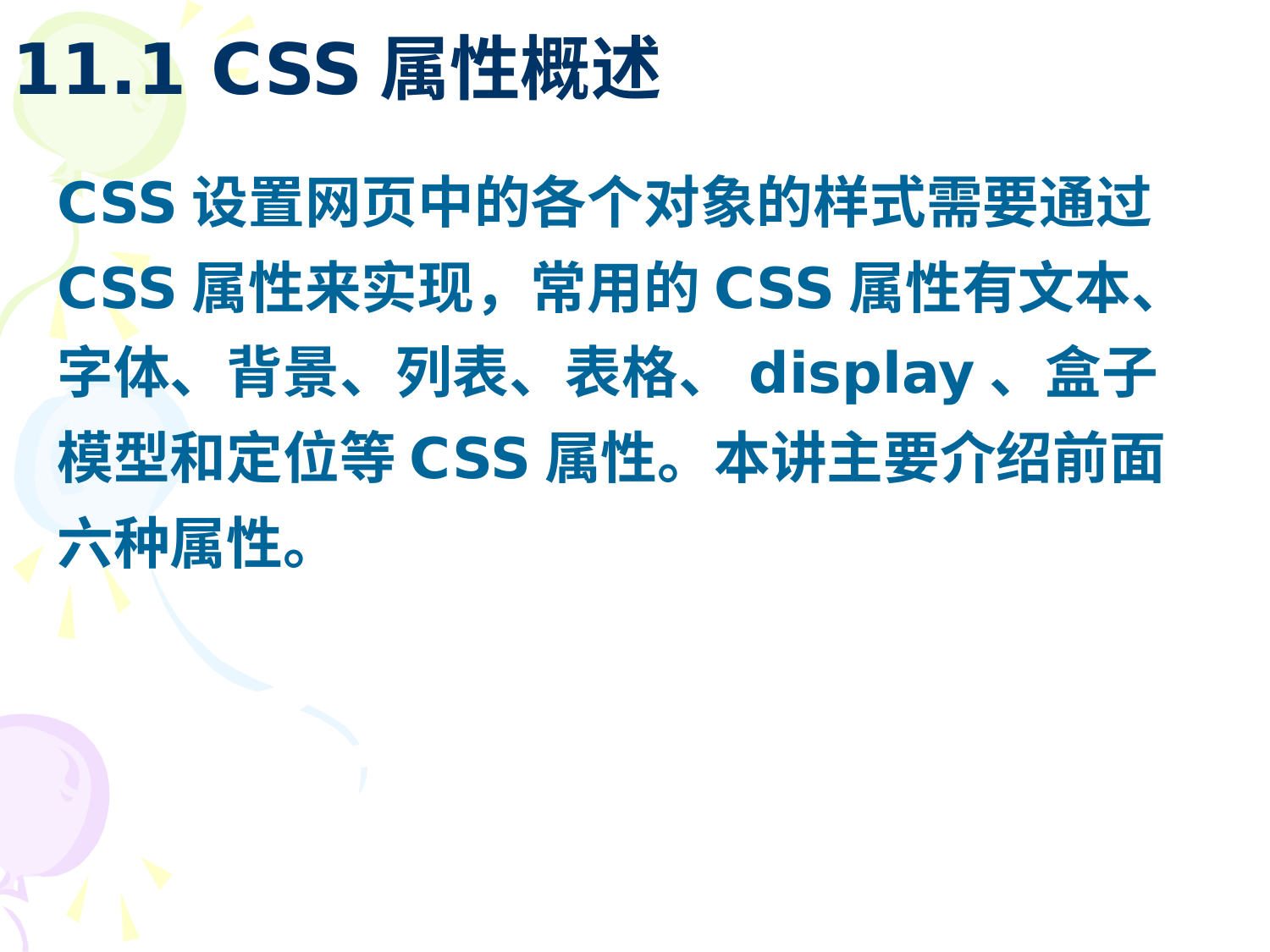

# 11.1 CSS属性概述
CSS设置网页中的各个对象的样式需要通过CSS属性来实现，常用的CSS属性有文本、字体、背景、列表、表格、display、盒子模型和定位等CSS属性。本讲主要介绍前面六种属性。